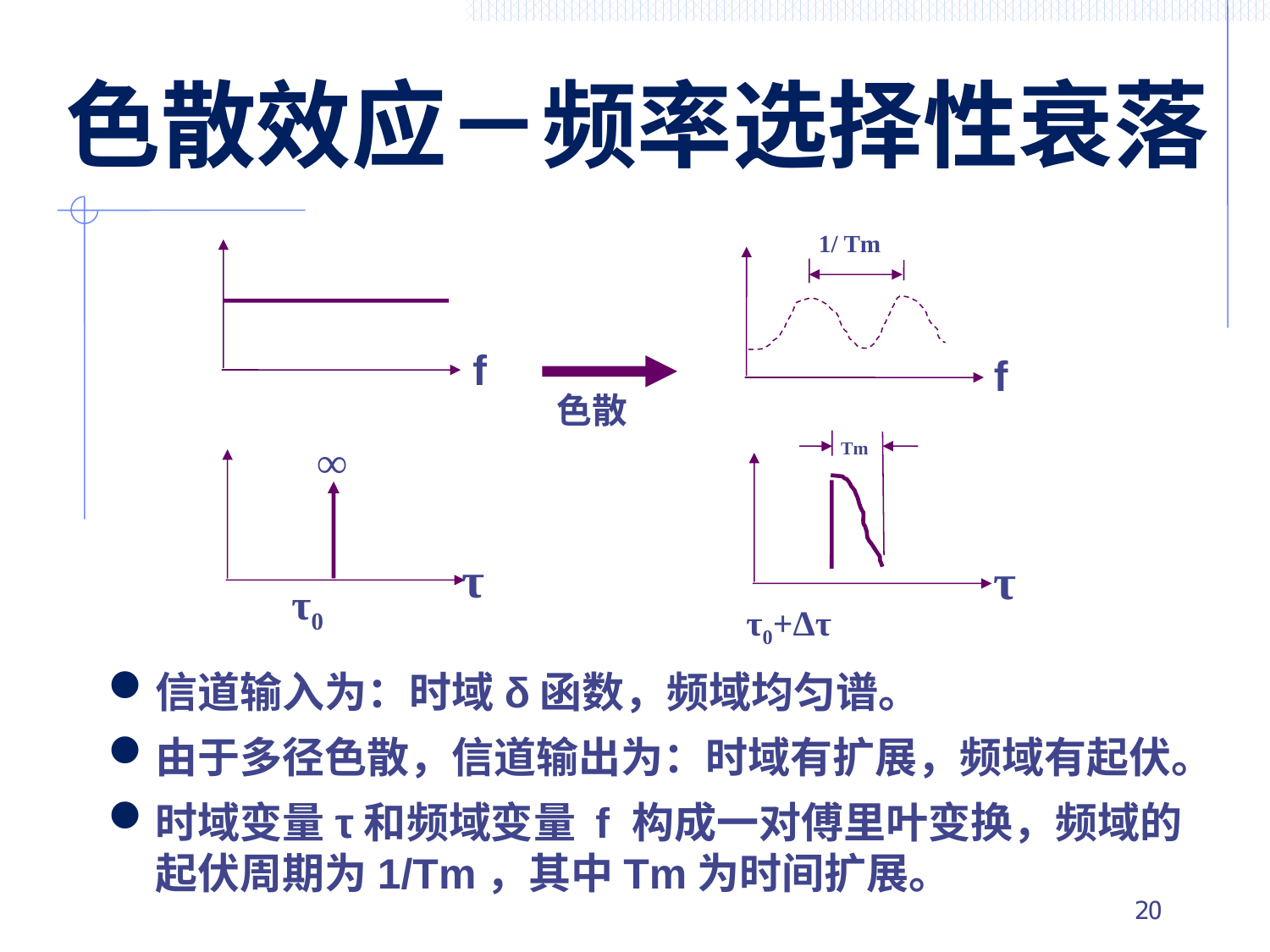

# 色散效应－频率选择性衰落
1/ Tm

f

f

色散
Tm
∞

τ
τ
τ0
τ0+Δτ
信道输入为：时域δ函数，频域均匀谱。
由于多径色散，信道输出为：时域有扩展，频域有起伏。
时域变量τ和频域变量 f 构成一对傅里叶变换，频域的起伏周期为1/Tm，其中Tm为时间扩展。
20